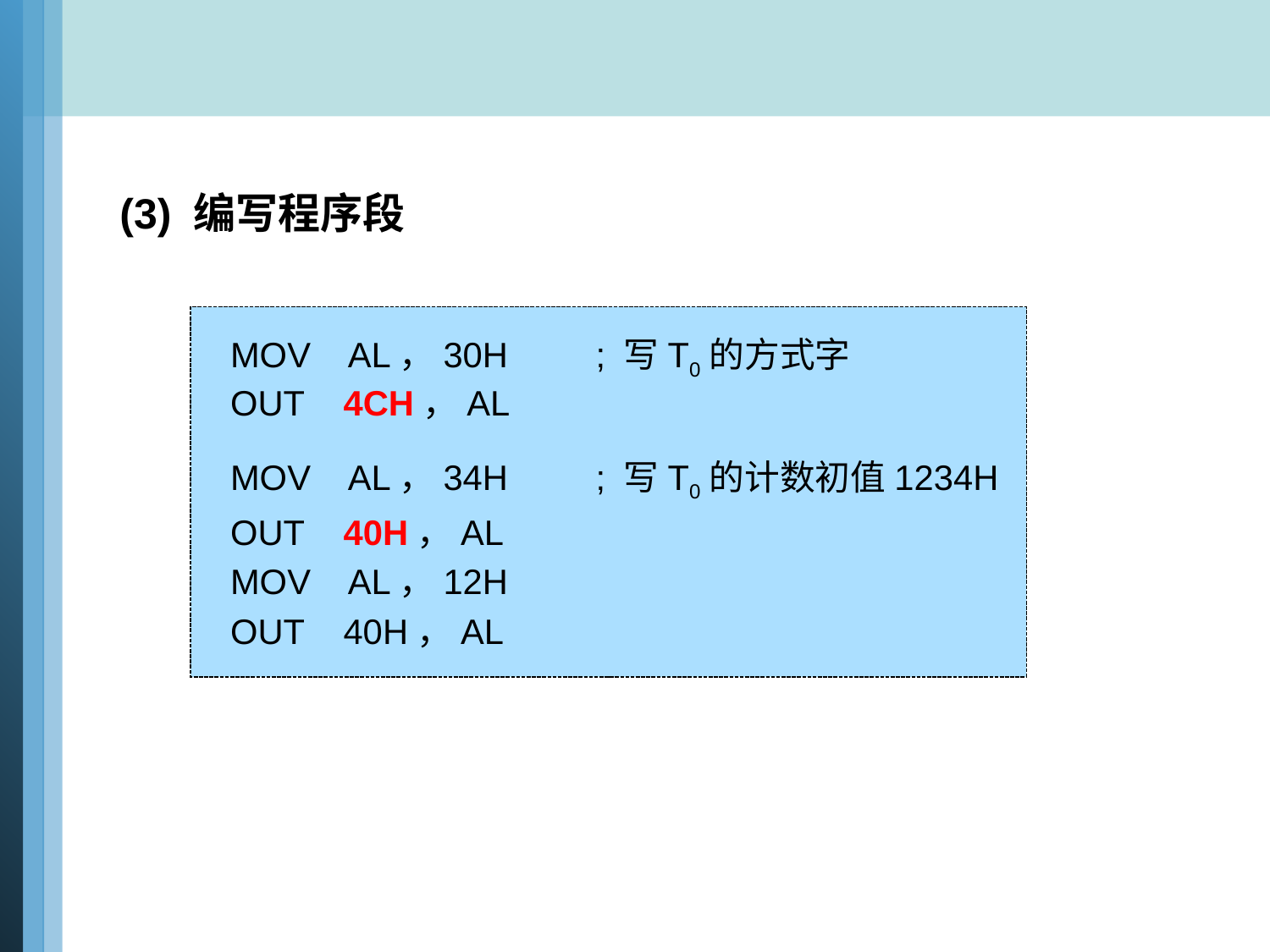

(3) 编写程序段

MOV    AL，30H         ; 写T0的方式字
OUT    4CH，AL
MOV    AL，34H         ; 写T0的计数初值1234H
OUT    40H，AL
MOV    AL，12H
OUT    40H，AL
50